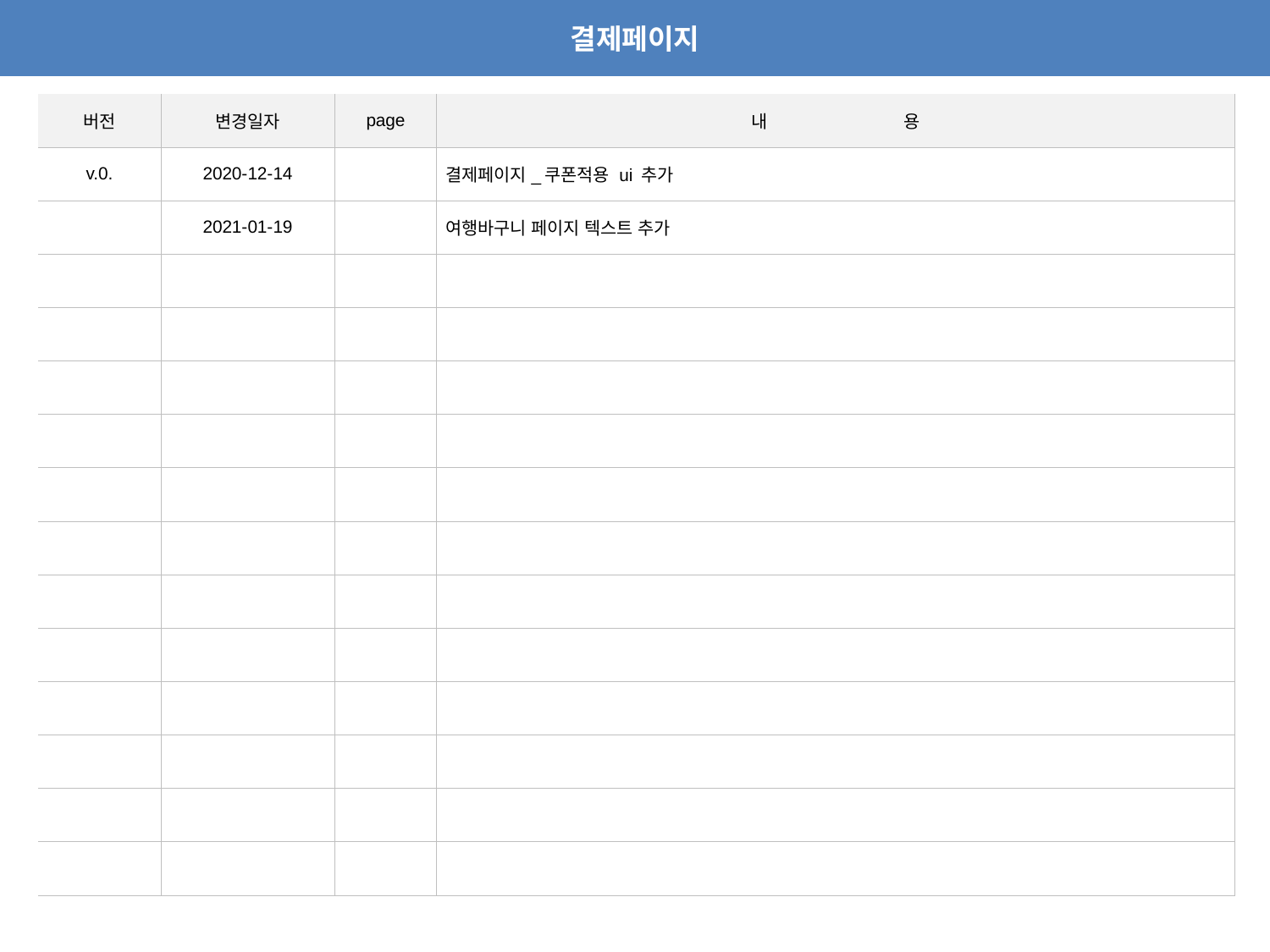

결제페이지
| 버전 | 변경일자 | page | 내 용 |
| --- | --- | --- | --- |
| v.0. | 2020-12-14 |  | 결제페이지\_쿠폰적용 ui 추가 |
|  | 2021-01-19 |  | 여행바구니 페이지 텍스트 추가 |
|  |  |  |  |
|  |  |  |  |
|  |  |  |  |
|  |  |  |  |
|  |  |  |  |
|  |  |  |  |
|  |  |  |  |
|  |  |  |  |
|  |  |  |  |
|  |  |  |  |
|  |  |  |  |
|  |  |  |  |